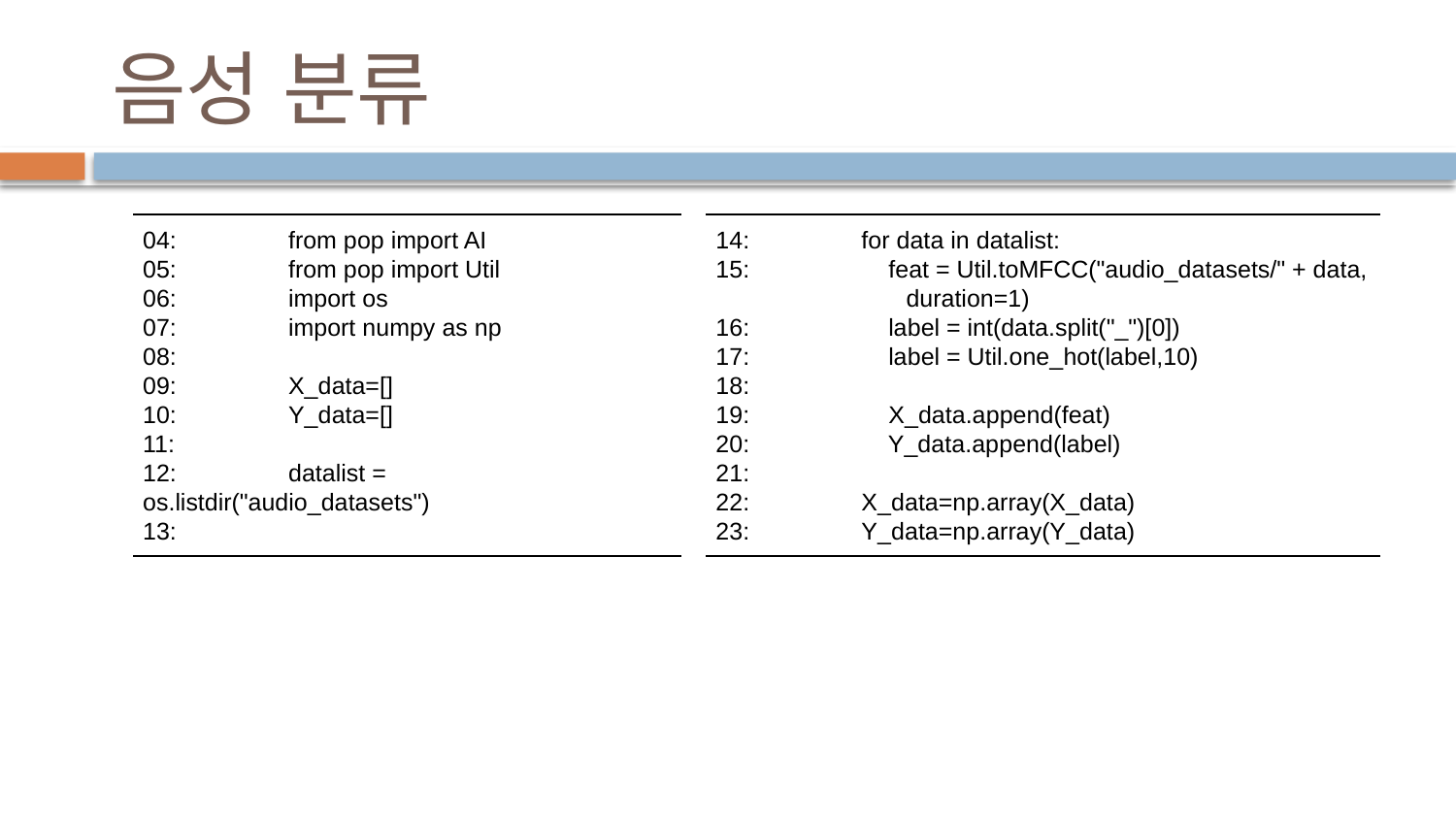

# 음성 분류
| 14: for data in datalist: 15: feat = Util.toMFCC("audio\_datasets/" + data, duration=1) 16: label = int(data.split("\_")[0]) 17: label = Util.one\_hot(label,10) 18: 19: X\_data.append(feat) 20: Y\_data.append(label) 21: 22: X\_data=np.array(X\_data) 23: Y\_data=np.array(Y\_data) |
| --- |
| 04: from pop import AI 05: from pop import Util 06: import os 07: import numpy as np 08: 09: X\_data=[] 10: Y\_data=[] 11: 12: datalist = os.listdir("audio\_datasets") 13: |
| --- |